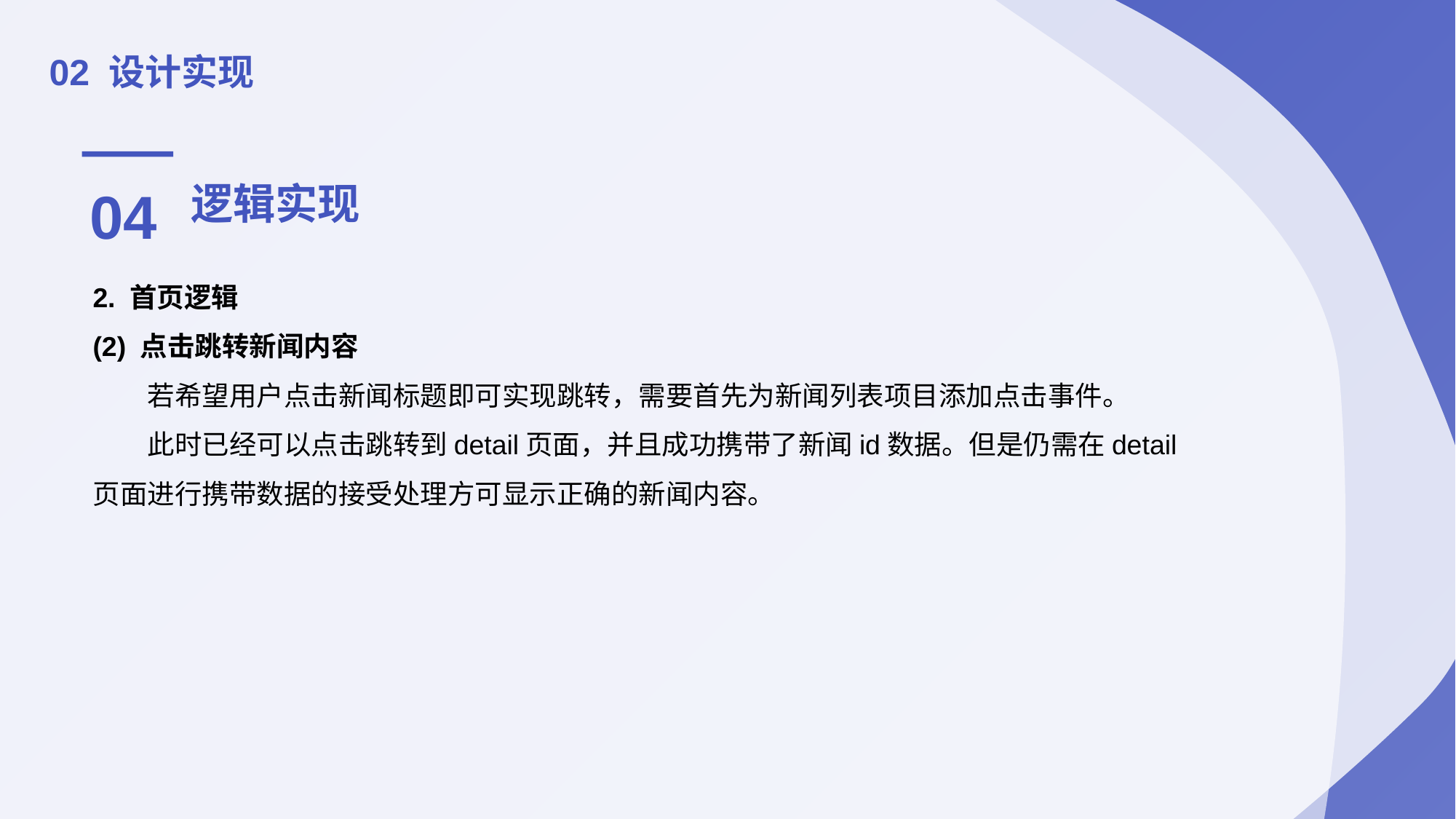

02 设计实现
04

逻辑实现
2. 首页逻辑
(2) 点击跳转新闻内容
若希望用户点击新闻标题即可实现跳转，需要首先为新闻列表项目添加点击事件。
此时已经可以点击跳转到detail页面，并且成功携带了新闻id数据。但是仍需在detail页面进行携带数据的接受处理方可显示正确的新闻内容。